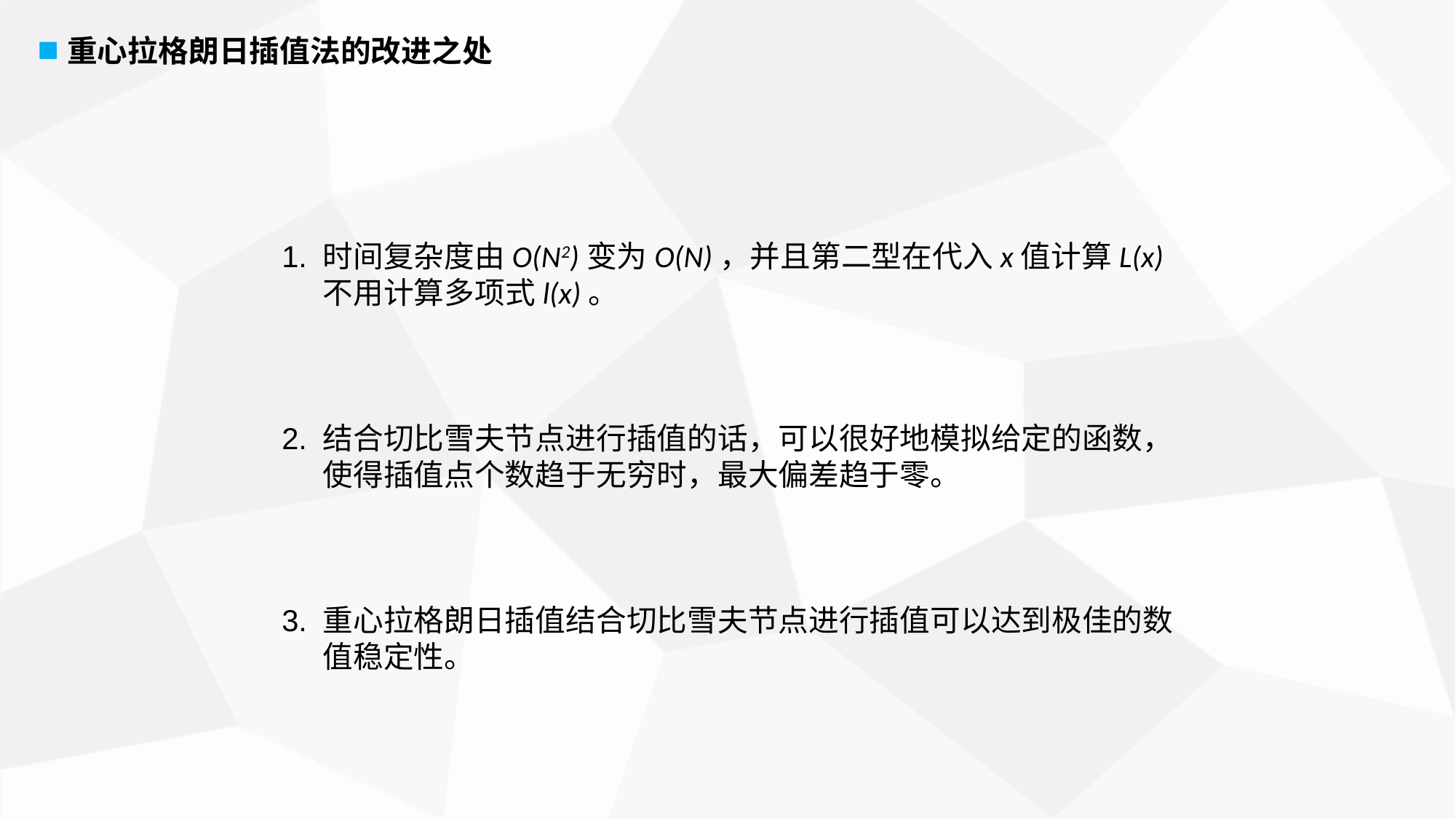

重心拉格朗日插值法的改进之处

时间复杂度由O(N2)变为O(N)，并且第二型在代入x值计算L(x)不用计算多项式l(x)。

结合切比雪夫节点进行插值的话，可以很好地模拟给定的函数，使得插值点个数趋于无穷时，最大偏差趋于零。

重心拉格朗日插值结合切比雪夫节点进行插值可以达到极佳的数值稳定性。